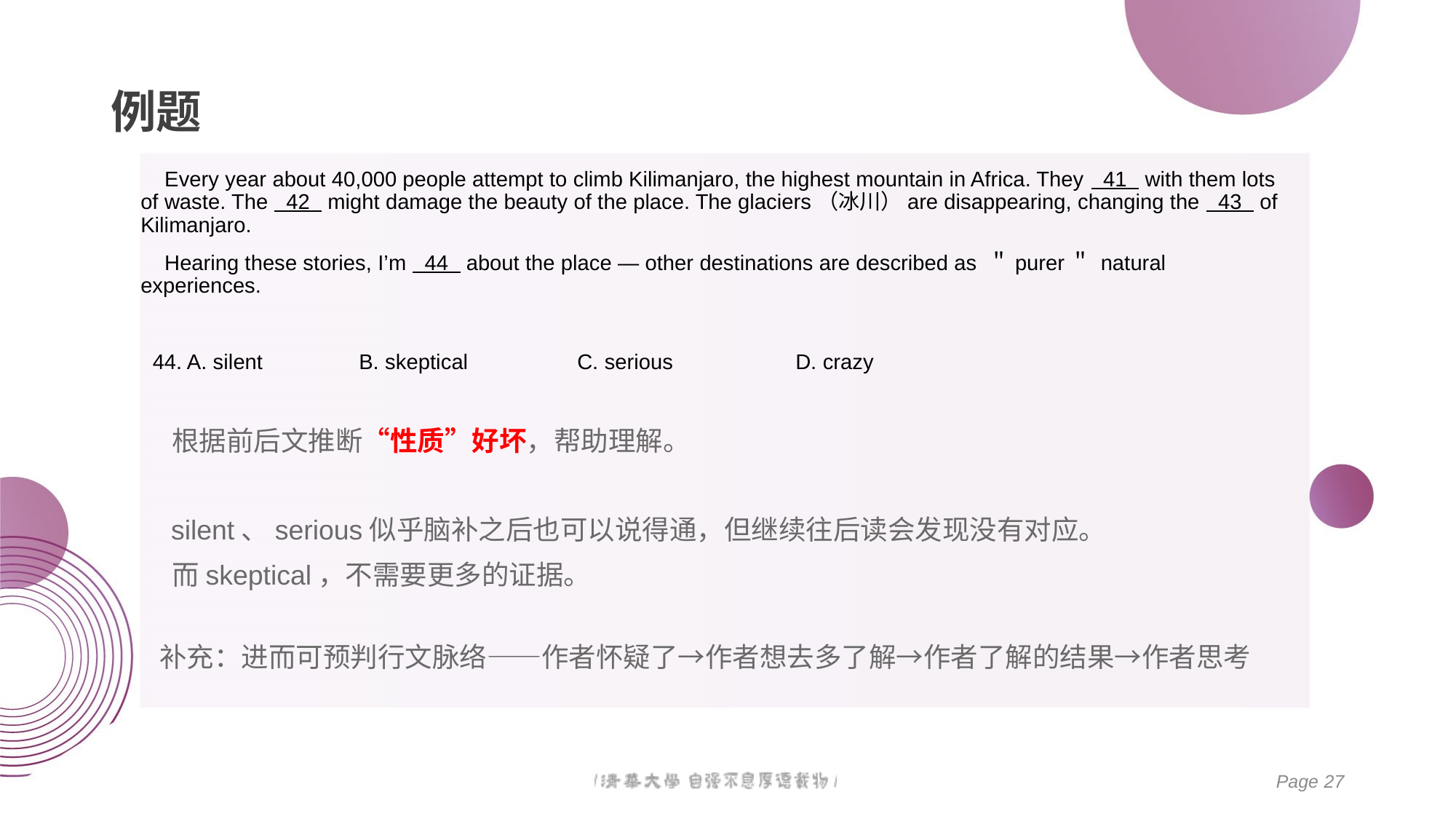

# 例题
    Every year about 40,000 people attempt to climb Kilimanjaro, the highest mountain in Africa. They   41   with them lots of waste. The   42   might damage the beauty of the place. The glaciers（冰川）are disappearing, changing the   43   of Kilimanjaro.
    Hearing these stories, I’m   44   about the place — other destinations are described as ＂purer＂ natural experiences.

  44. A. silent	B. skeptical 	C. serious 		D. crazy

    根据前后文推断“性质”好坏，帮助理解。

    silent、serious似乎脑补之后也可以说得通，但继续往后读会发现没有对应。
    而skeptical，不需要更多的证据。

  补充：进而可预判行文脉络——作者怀疑了→作者想去多了解→作者了解的结果→作者思考
Page 27